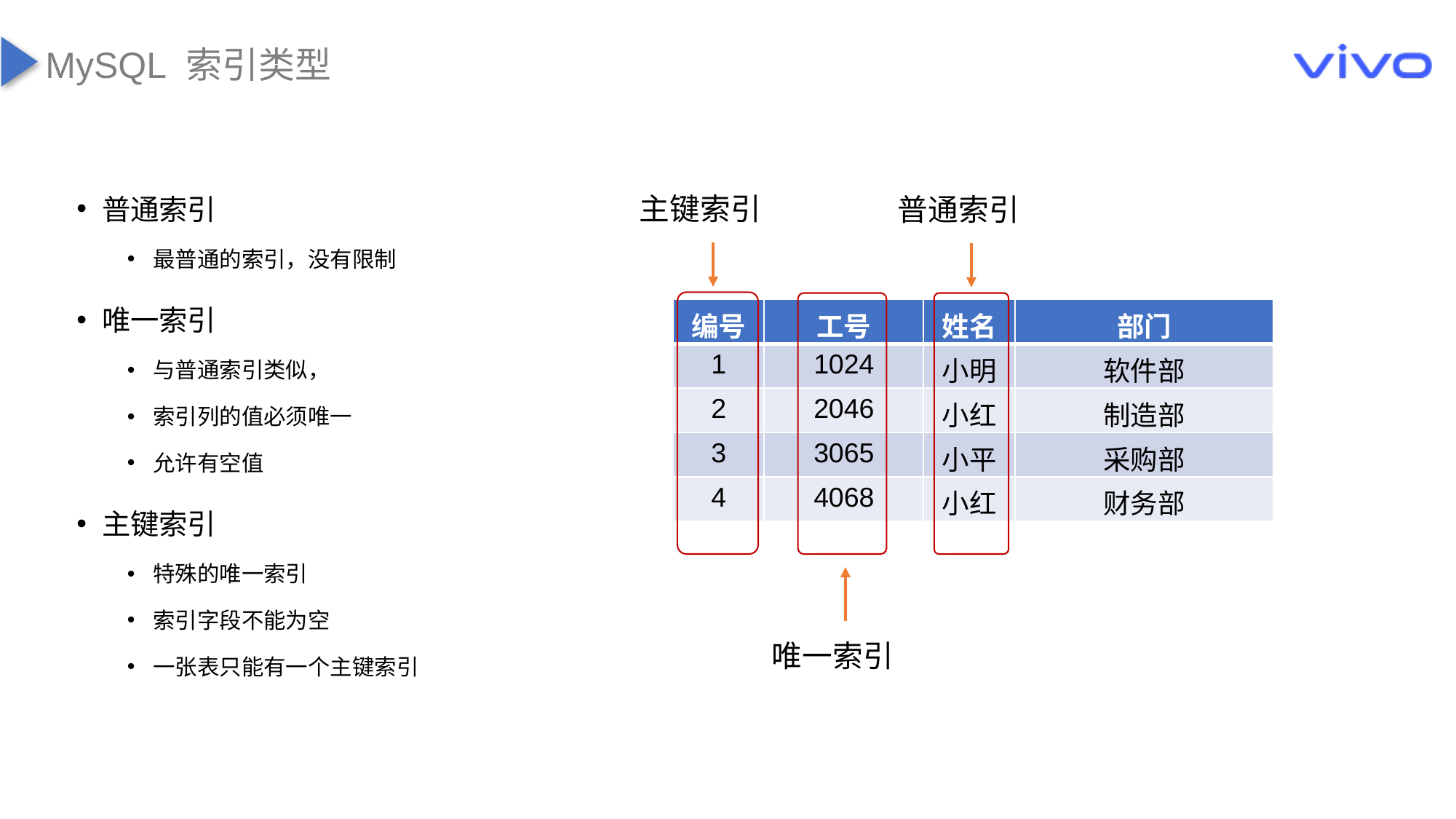

MySQL 索引类型
普通索引
最普通的索引，没有限制
唯一索引
与普通索引类似，
索引列的值必须唯一
允许有空值
主键索引
特殊的唯一索引
索引字段不能为空
一张表只能有一个主键索引

主键索引
普通索引

| 编号 | 工号 | 姓名 | 部门 |
| --- | --- | --- | --- |
| 1 | 1024 | 小明 | 软件部 |
| 2 | 2046 | 小红 | 制造部 |
| 3 | 3065 | 小平 | 采购部 |
| 4 | 4068 | 小红 | 财务部 |
唯一索引